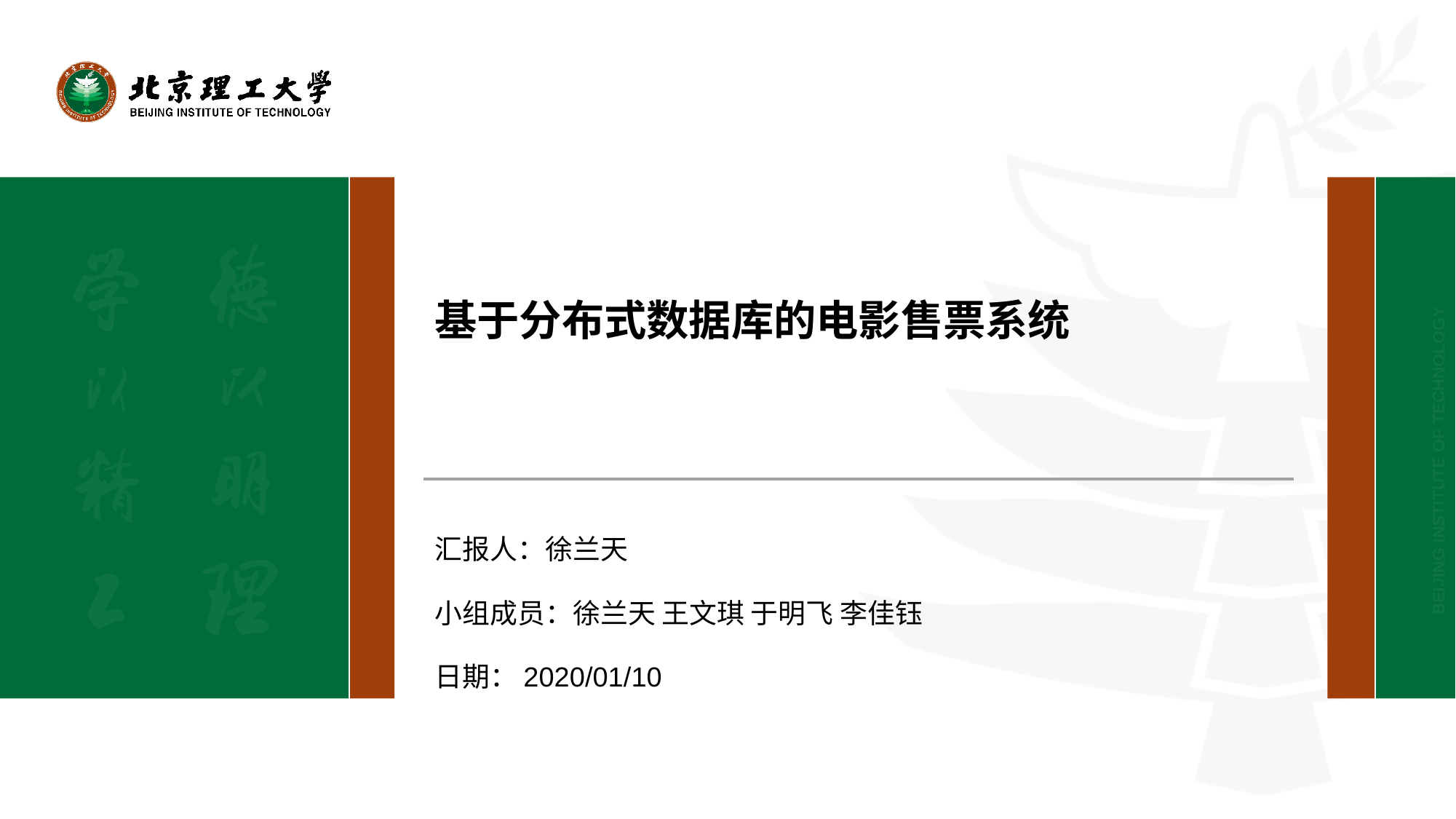

基于分布式数据库的电影售票系统
汇报人：徐兰天
小组成员：徐兰天 王文琪 于明飞 李佳钰
日期：2020/01/10